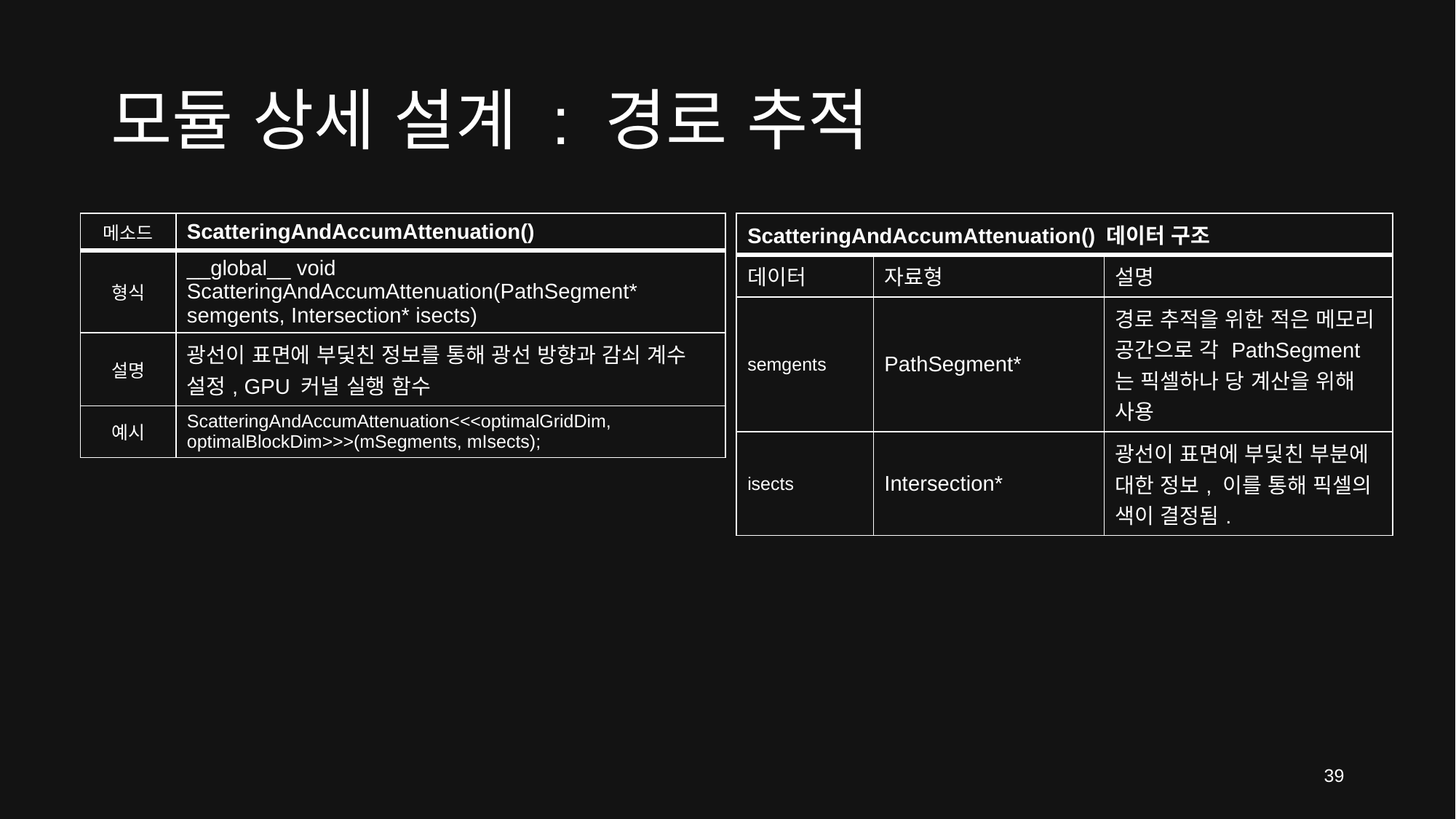

# 모듈 상세 설계 : 경로 추적
| 메소드 | ScatteringAndAccumAttenuation() |
| --- | --- |
| 형식 | \_\_global\_\_ void ScatteringAndAccumAttenuation(PathSegment\* semgents, Intersection\* isects) |
| 설명 | 광선이 표면에 부딫친 정보를 통해 광선 방향과 감쇠 계수 설정, GPU 커널 실행 함수 |
| 예시 | ScatteringAndAccumAttenuation<<<optimalGridDim, optimalBlockDim>>>(mSegments, mIsects); |
| ScatteringAndAccumAttenuation() 데이터 구조 |  |  |
| --- | --- | --- |
| 데이터 | 자료형 | 설명 |
| semgents | PathSegment\* | 경로 추적을 위한 적은 메모리 공간으로 각 PathSegment 는 픽셀하나 당 계산을 위해 사용 |
| isects | Intersection\* | 광선이 표면에 부딫친 부분에 대한 정보, 이를 통해 픽셀의 색이 결정됨. |
39